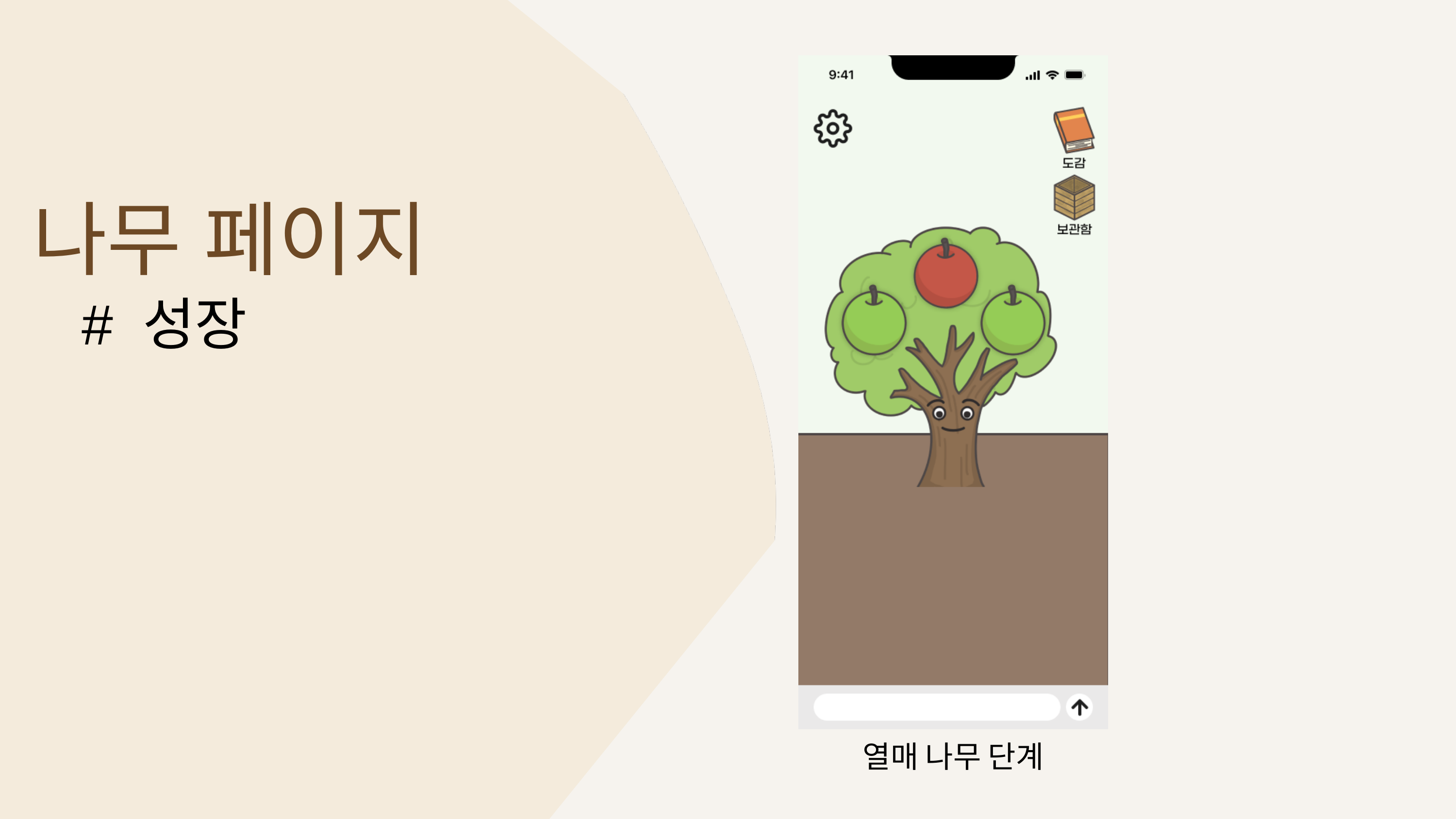

나무 페이지
# 성장
열매 나무 단계